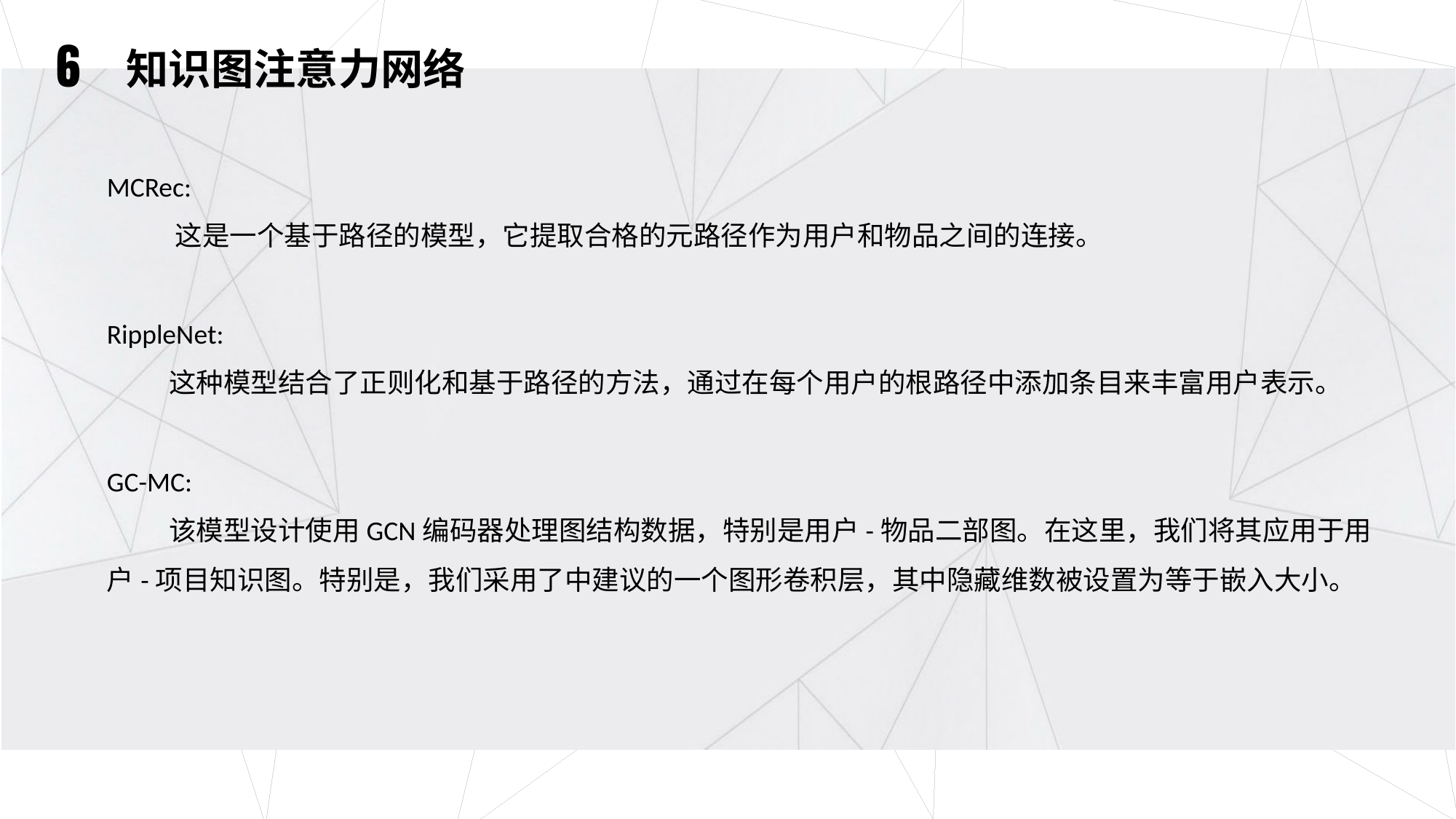

6
知识图注意力网络
MCRec:
          这是一个基于路径的模型，它提取合格的元路径作为用户和物品之间的连接。

RippleNet:
         这种模型结合了正则化和基于路径的方法，通过在每个用户的根路径中添加条目来丰富用户表示。

GC-MC:
         该模型设计使用GCN编码器处理图结构数据，特别是用户-物品二部图。在这里，我们将其应用于用户-项目知识图。特别是，我们采用了中建议的一个图形卷积层，其中隐藏维数被设置为等于嵌入大小。